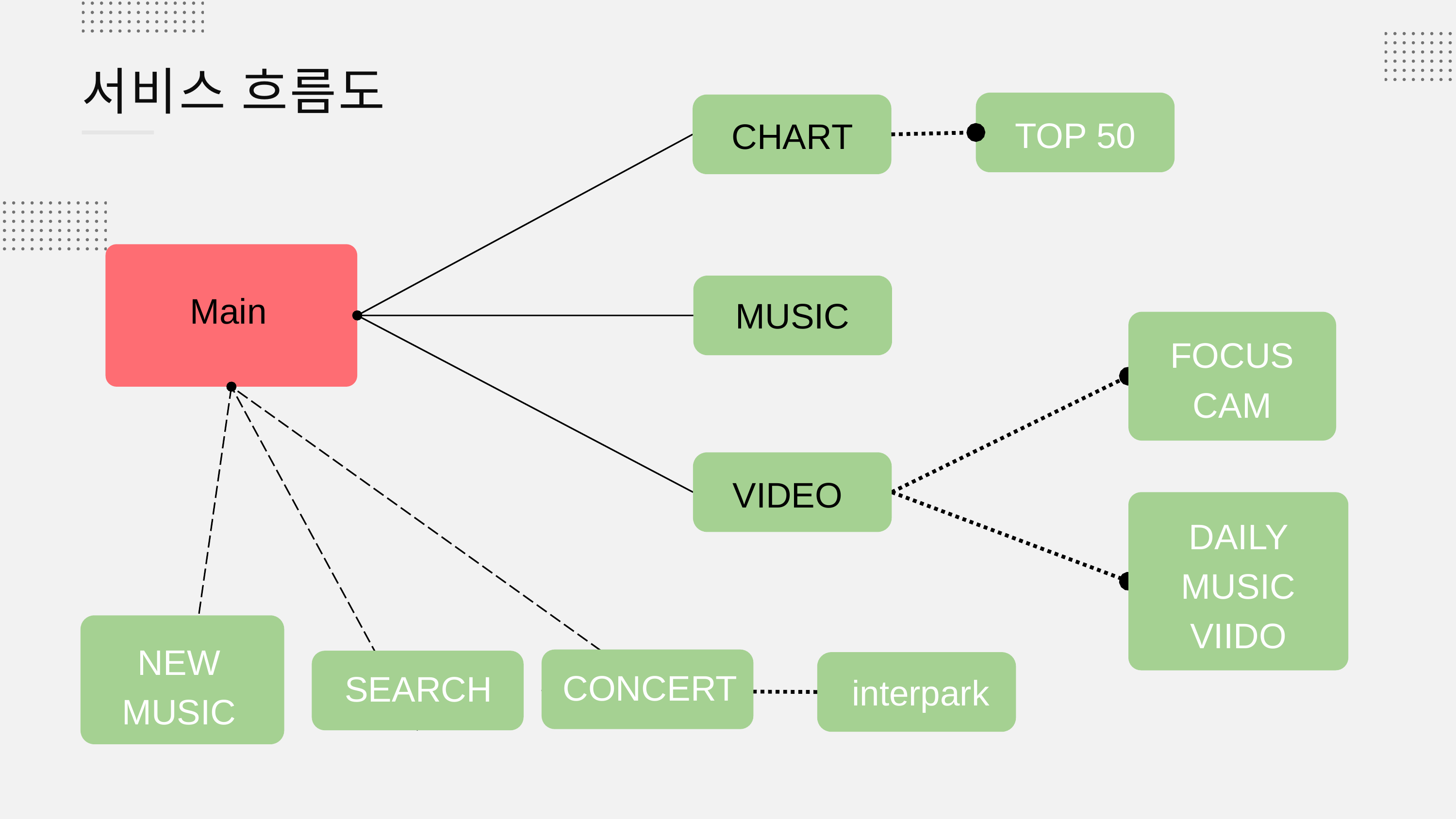

서비스 흐름도

TOP 50

CHART

Main

MUSIC

FOCUS CAM

VIDEO

DAILY MUSIC VIIDO

NEW MUSIC

CONCERT

SEARCH

interpark